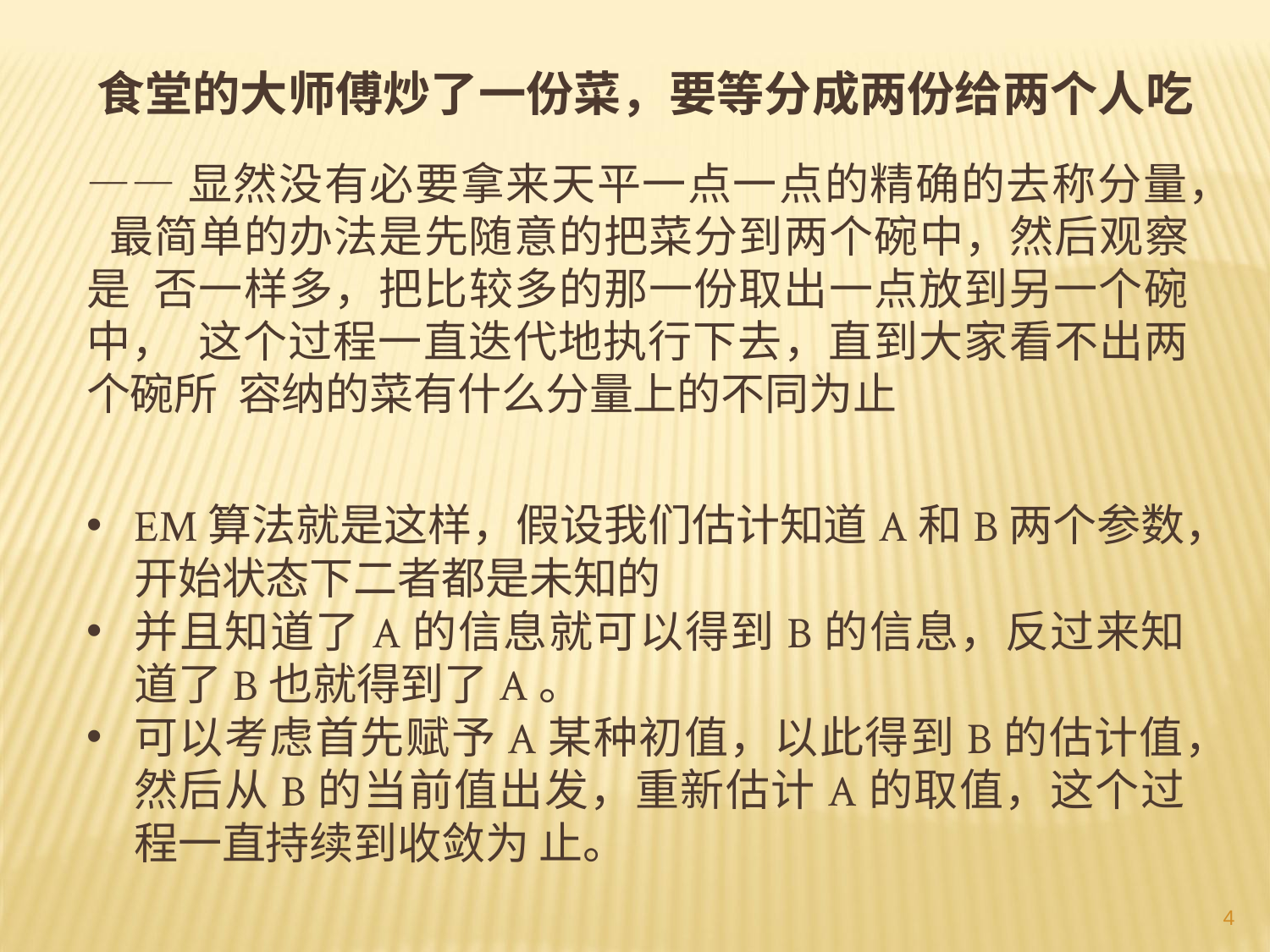

# 食堂的大师傅炒了一份菜，要等分成两份给两个人吃
——显然没有必要拿来天平一点一点的精确的去称分量，  最简单的办法是先随意的把菜分到两个碗中，然后观察是  否一样多，把比较多的那一份取出一点放到另一个碗中，  这个过程一直迭代地执行下去，直到大家看不出两个碗所  容纳的菜有什么分量上的不同为止

EM算法就是这样，假设我们估计知道A和B两个参数，开始状态下二者都是未知的
并且知道了A的信息就可以得到B的信息，反过来知道了B也就得到了A。
可以考虑首先赋予A某种初值，以此得到B的估计值，然后从B的当前值出发，重新估计A的取值，这个过程一直持续到收敛为 止。
4